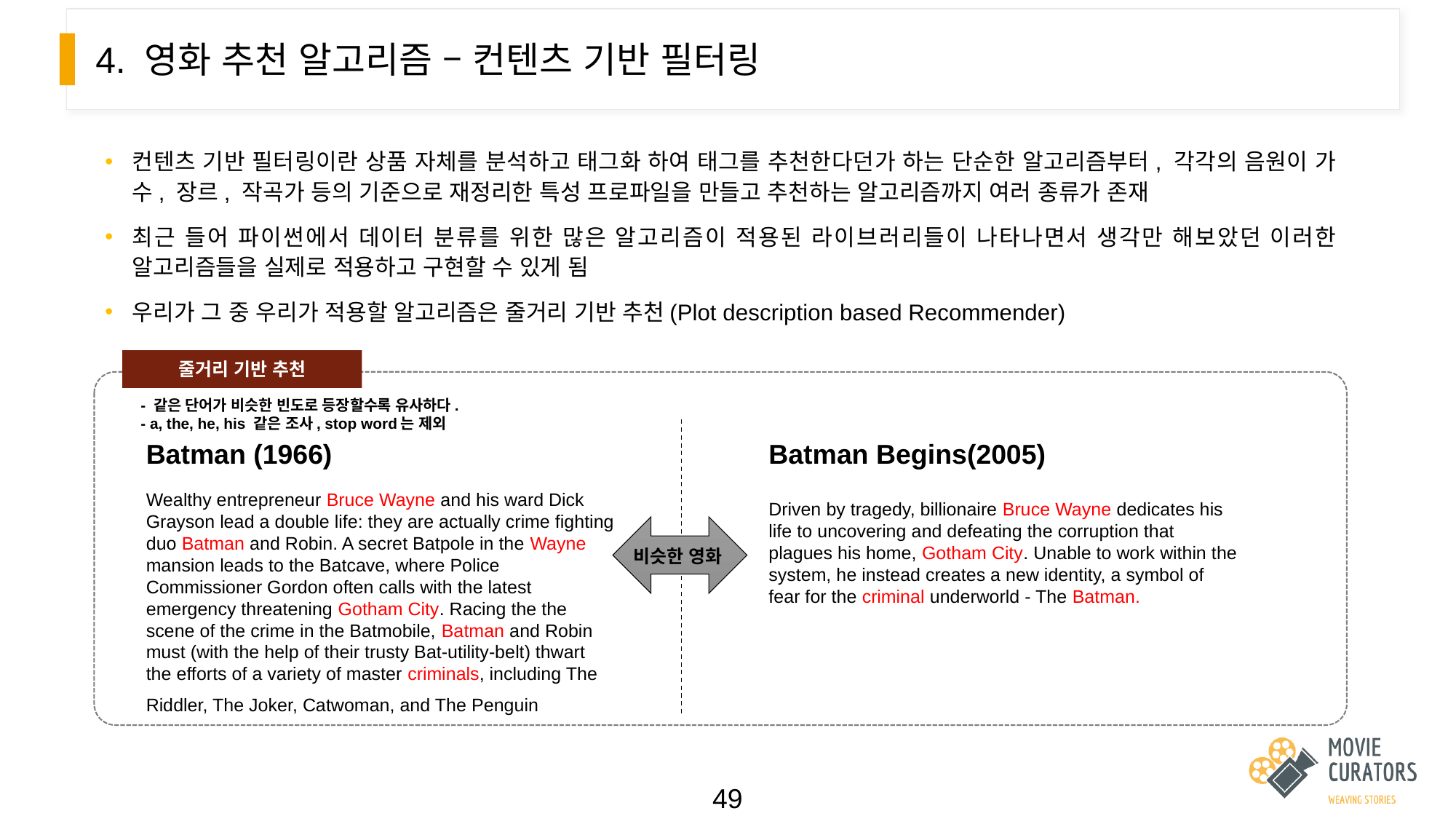

# 4. 영화 추천 알고리즘 – 컨텐츠 기반 필터링
컨텐츠 기반 필터링이란 상품 자체를 분석하고 태그화 하여 태그를 추천한다던가 하는 단순한 알고리즘부터, 각각의 음원이 가수, 장르, 작곡가 등의 기준으로 재정리한 특성 프로파일을 만들고 추천하는 알고리즘까지 여러 종류가 존재
최근 들어 파이썬에서 데이터 분류를 위한 많은 알고리즘이 적용된 라이브러리들이 나타나면서 생각만 해보았던 이러한 알고리즘들을 실제로 적용하고 구현할 수 있게 됨
우리가 그 중 우리가 적용할 알고리즘은 줄거리 기반 추천(Plot description based Recommender)
줄거리 기반 추천

- 같은 단어가 비슷한 빈도로 등장할수록 유사하다.
- a, the, he, his 같은 조사, stop word는 제외
Batman (1966)
Batman Begins(2005)
Wealthy entrepreneur Bruce Wayne and his ward Dick Grayson lead a double life: they are actually crime fighting duo Batman and Robin. A secret Batpole in the Wayne mansion leads to the Batcave, where Police Commissioner Gordon often calls with the latest emergency threatening Gotham City. Racing the the scene of the crime in the Batmobile, Batman and Robin must (with the help of their trusty Bat-utility-belt) thwart the efforts of a variety of master criminals, including The Riddler, The Joker, Catwoman, and The Penguin.
Driven by tragedy, billionaire Bruce Wayne dedicates his life to uncovering and defeating the corruption that plagues his home, Gotham City. Unable to work within the system, he instead creates a new identity, a symbol of fear for the criminal underworld - The Batman.

비슷한 영화
49